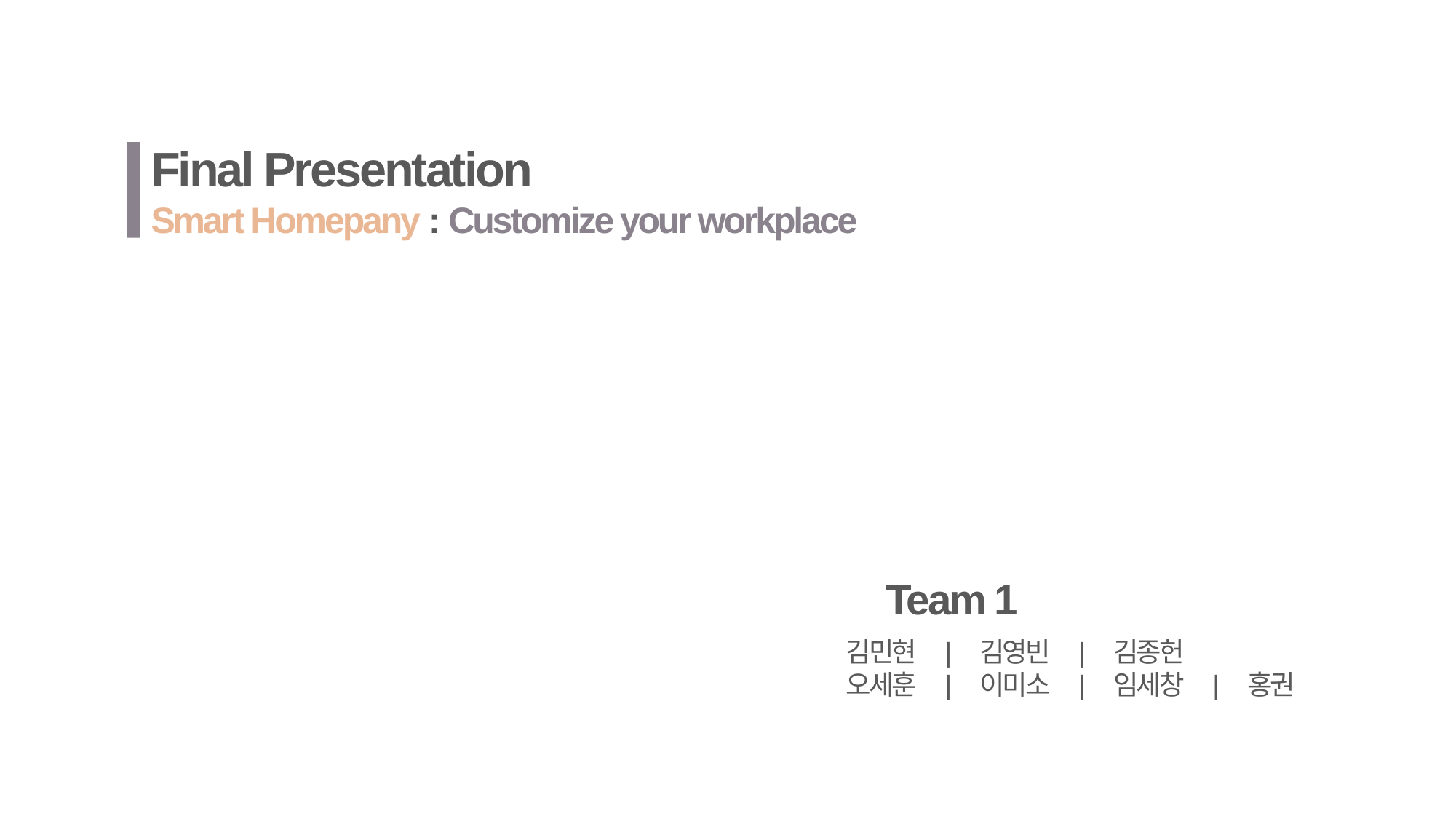

Final Presentation

Smart Homepany : Customize your workplace
Team 1
김민현    |    김영빈    |    김종헌
오세훈    |    이미소    |    임세창    |    홍권